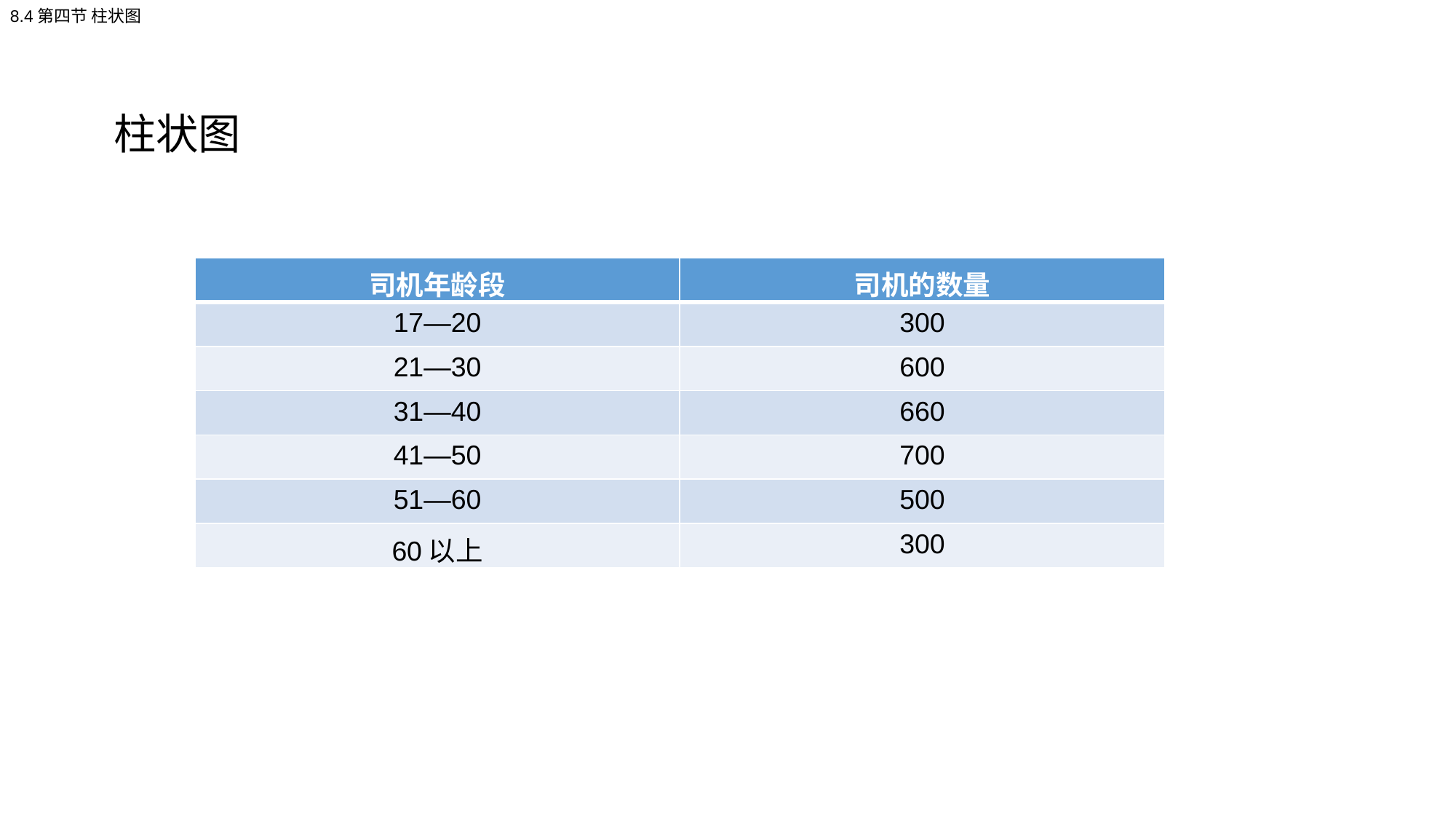

8.4第四节 柱状图
柱状图
| 司机年龄段 | 司机的数量 |
| --- | --- |
| 17—20 | 300 |
| 21—30 | 600 |
| 31—40 | 660 |
| 41—50 | 700 |
| 51—60 | 500 |
| 60以上 | 300 |